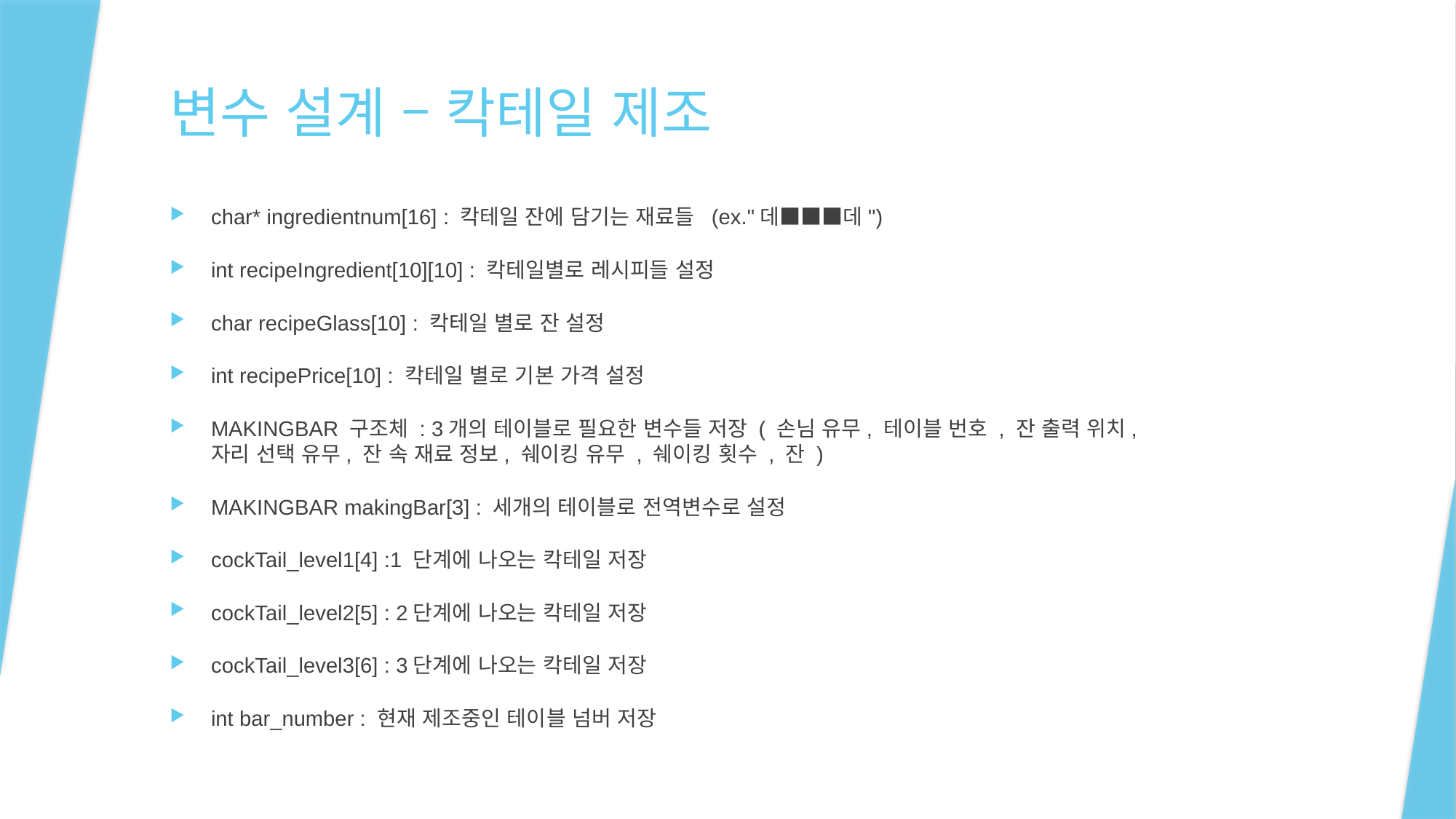

# 변수 설계 – 칵테일 제조
char* ingredientnum[16] : 칵테일 잔에 담기는 재료들  (ex."데■■■데")
int recipeIngredient[10][10] : 칵테일별로 레시피들 설정
char recipeGlass[10] : 칵테일 별로 잔 설정
int recipePrice[10] : 칵테일 별로 기본 가격 설정
MAKINGBAR 구조체 : 3개의 테이블로 필요한 변수들 저장 ( 손님 유무, 테이블 번호 , 잔 출력 위치, 자리 선택 유무, 잔 속 재료 정보, 쉐이킹 유무 , 쉐이킹 횟수 , 잔 )
MAKINGBAR makingBar[3] : 세개의 테이블로 전역변수로 설정
cockTail_level1[4] :1 단계에 나오는 칵테일 저장
cockTail_level2[5] : 2단계에 나오는 칵테일 저장
cockTail_level3[6] : 3단계에 나오는 칵테일 저장
int bar_number : 현재 제조중인 테이블 넘버 저장